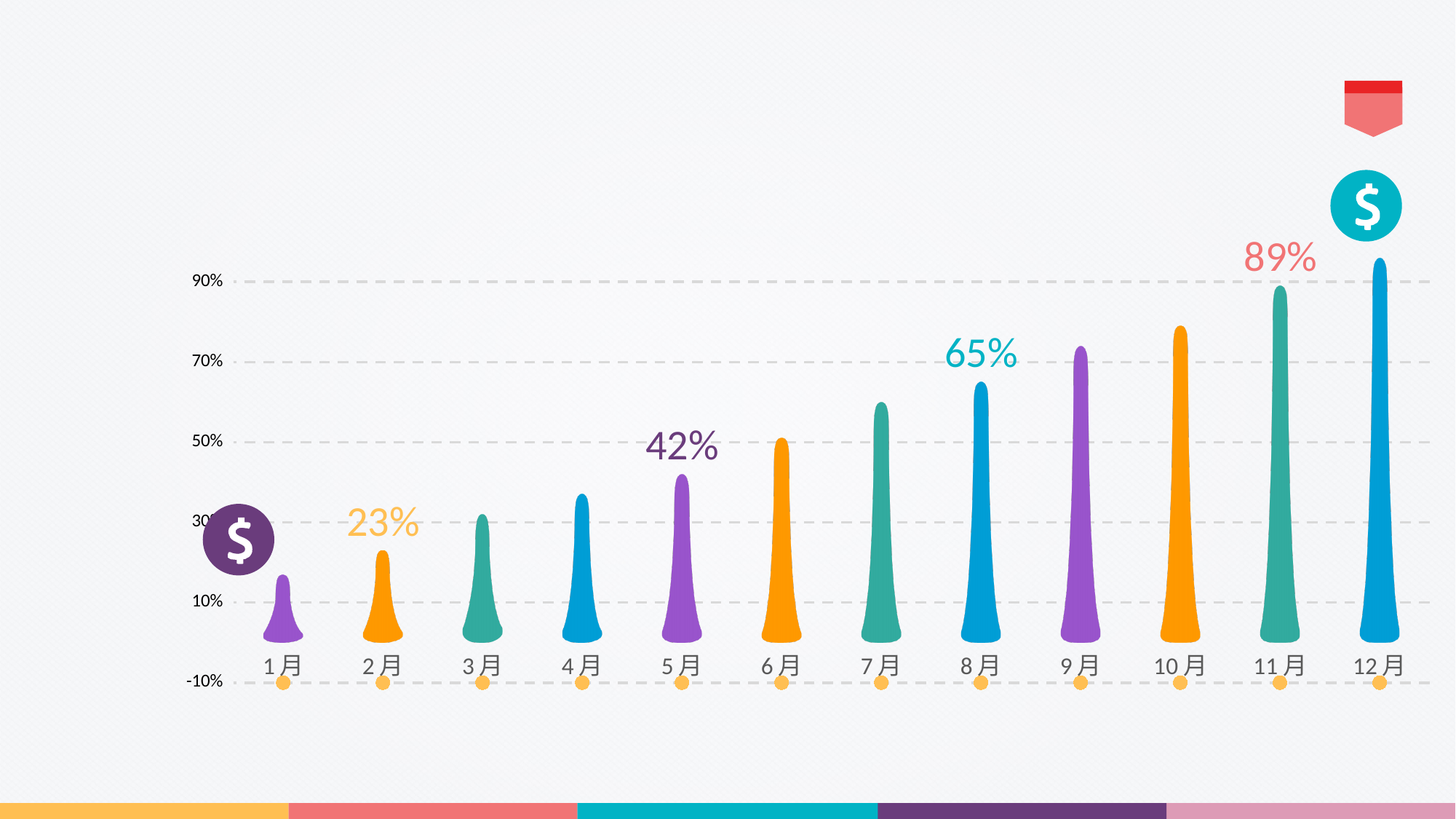

### Chart

| Category | 系列 1 | 系列 3 |
|---|---|---|
| 1月 | 0.17 | -0.1 |
| 2月 | 0.23 | -0.1 |
| 3月 | 0.32 | -0.1 |
| 4月 | 0.37 | -0.1 |
| 5月 | 0.42 | -0.1 |
| 6月 | 0.51 | -0.1 |
| 7月 | 0.6 | -0.1 |
| 8月 | 0.65 | -0.1 |
| 9月 | 0.74 | -0.1 |
| 10月 | 0.79 | -0.1 |
| 11月 | 0.89 | -0.1 |
| 12月 | 0.96 | -0.1 |